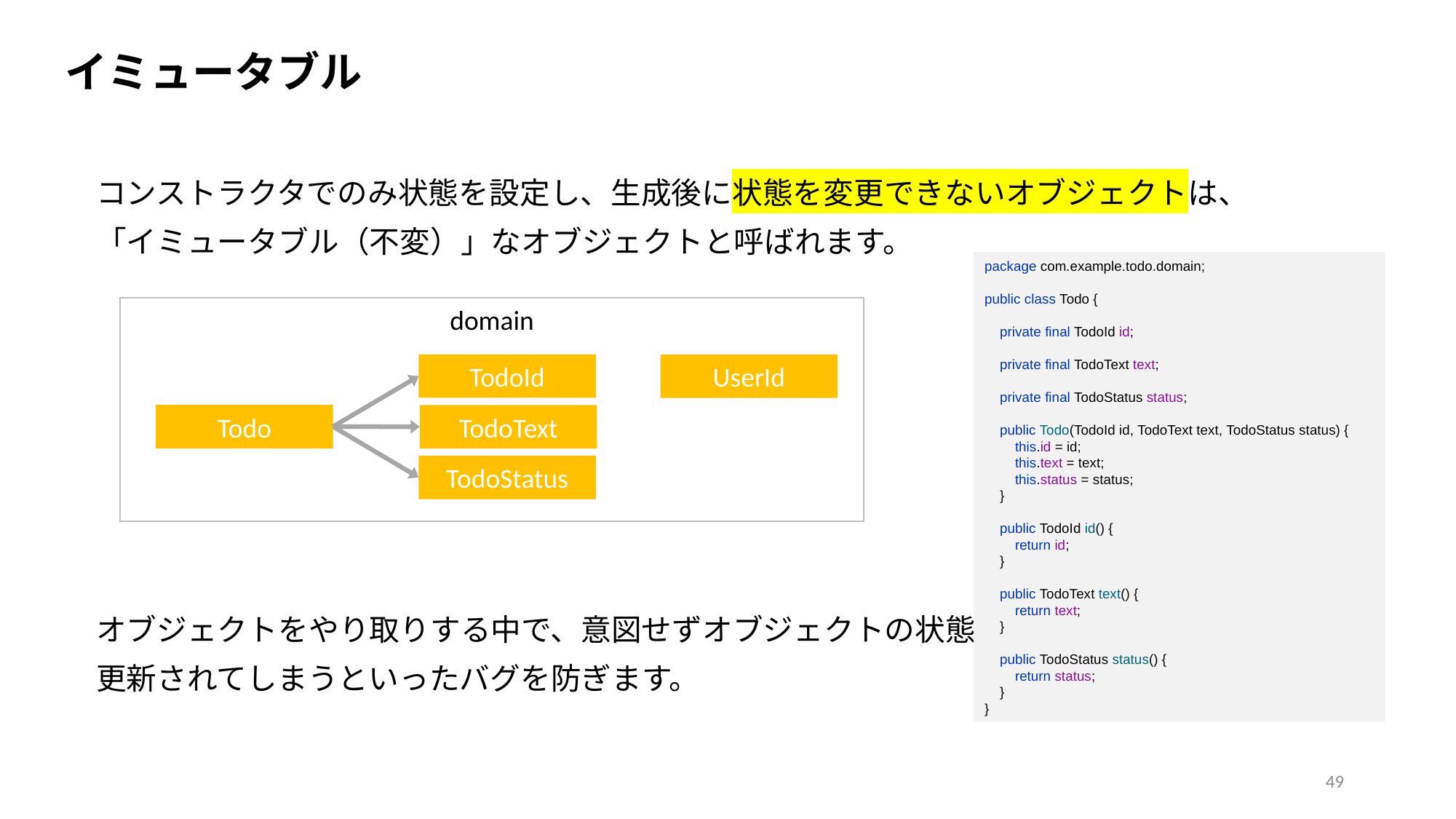

イミュータブル
コンストラクタでのみ状態を設定し、生成後に状態を変更できないオブジェクトは、
「イミュータブル（不変）」なオブジェクトと呼ばれます。

オブジェクトをやり取りする中で、意図せずオブジェクトの状態を
更新されてしまうといったバグを防ぎます。
package com.example.todo.domain;
public class Todo {
    private final TodoId id;
    private final TodoText text;
    private final TodoStatus status;
    public Todo(TodoId id, TodoText text, TodoStatus status) {
        this.id = id;
        this.text = text;
        this.status = status;
    }
    public TodoId id() {
        return id;
    }
    public TodoText text() {
        return text;
    }
    public TodoStatus status() {
        return status;
    }
}
domain
TodoId
UserId
Todo
TodoText
TodoStatus
49